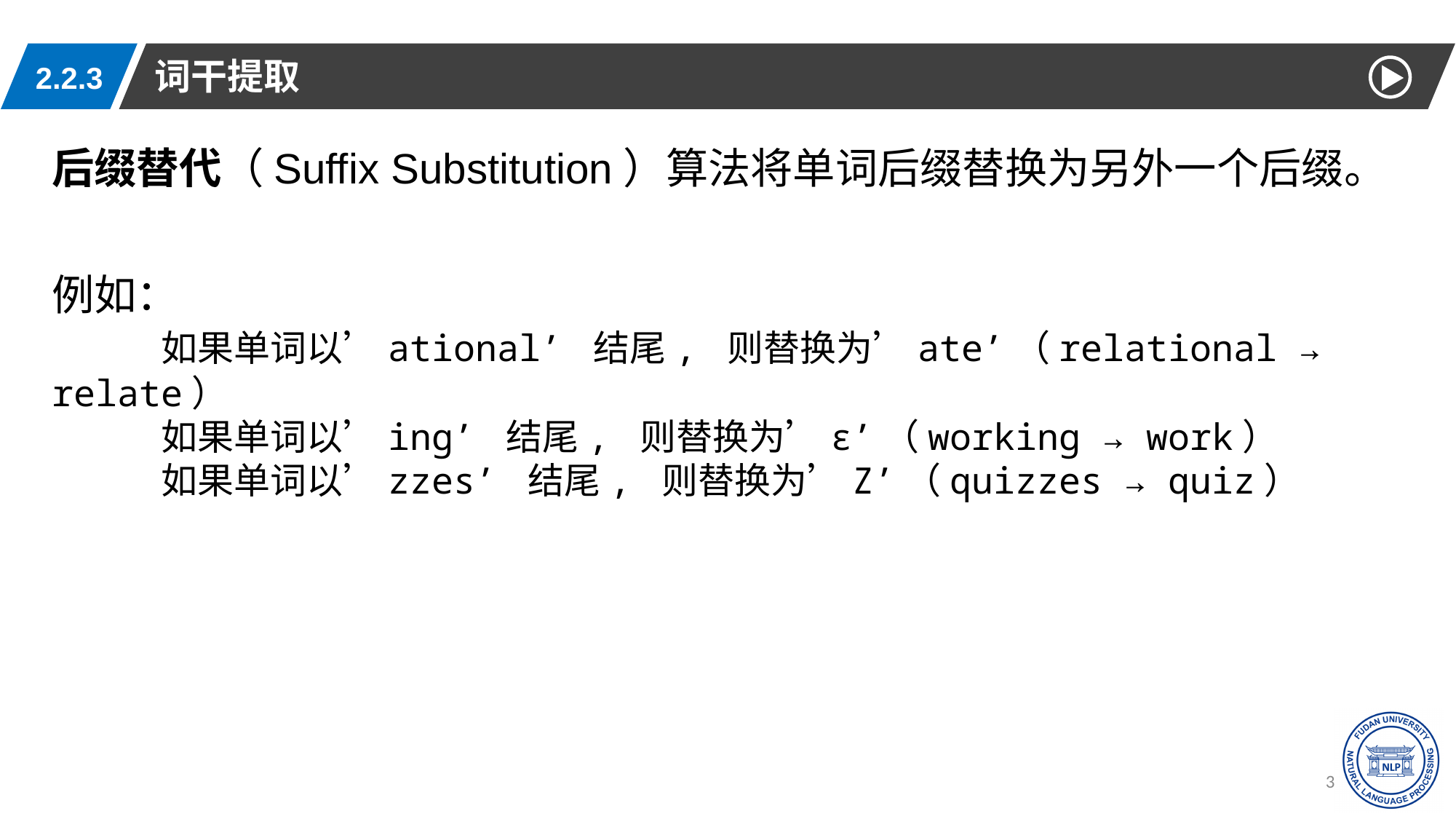

词干提取
2.2.3

后缀替代（Suffix Substitution）算法将单词后缀替换为另外一个后缀。
例如：
	如果单词以’ational’ 结尾, 则替换为’ate’（relational → relate）
	如果单词以’ing’ 结尾, 则替换为’ε’（working → work）
	如果单词以’zzes’ 结尾, 则替换为’Z’（quizzes → quiz）
30